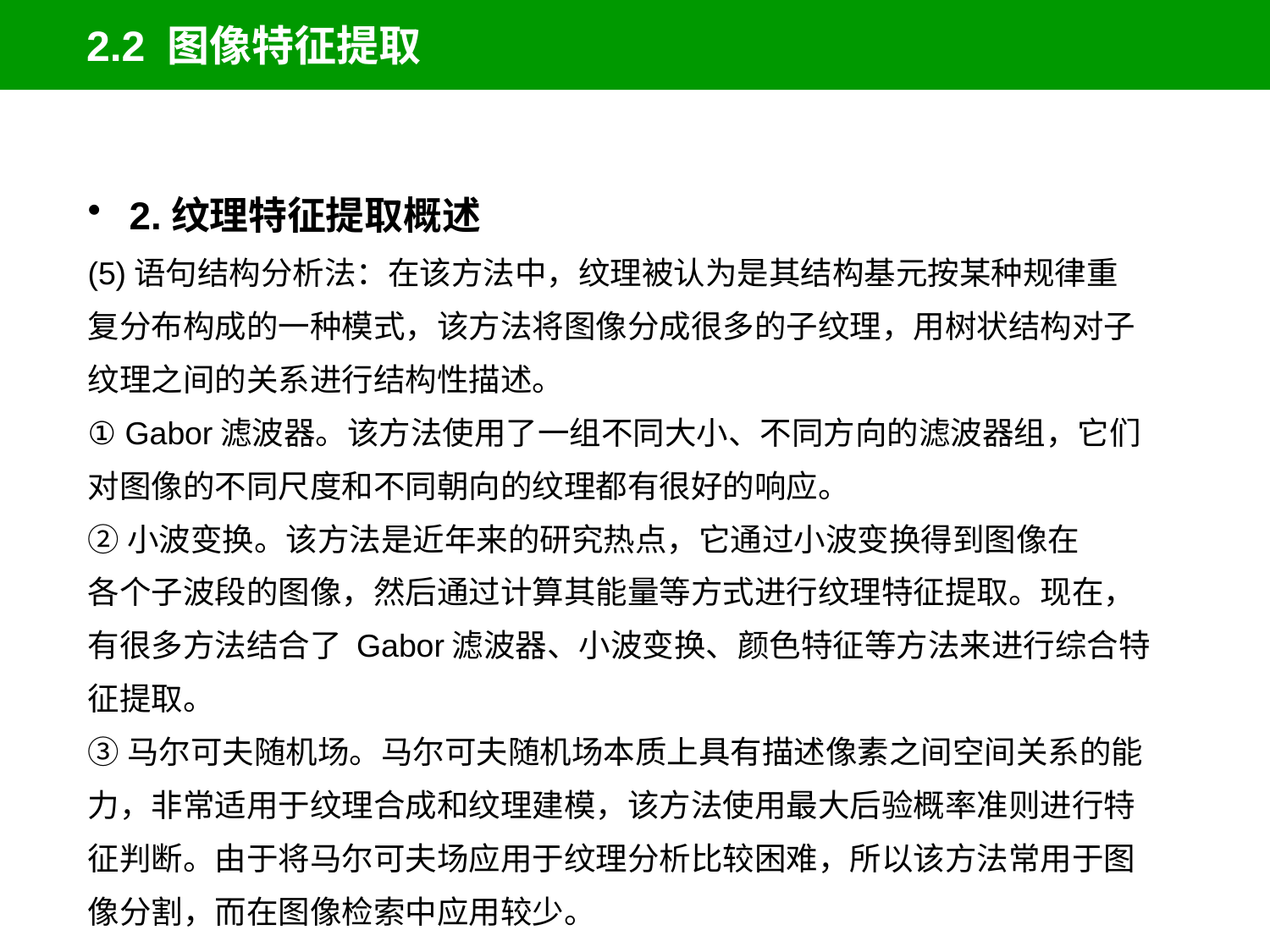

# 2.2 图像特征提取
2.纹理特征提取概述
(5)语句结构分析法：在该方法中，纹理被认为是其结构基元按某种规律重
复分布构成的一种模式，该方法将图像分成很多的子纹理，用树状结构对子纹理之间的关系进行结构性描述。
① Gabor滤波器。该方法使用了一组不同大小、不同方向的滤波器组，它们对图像的不同尺度和不同朝向的纹理都有很好的响应。
②小波变换。该方法是近年来的研究热点，它通过小波变换得到图像在
各个子波段的图像，然后通过计算其能量等方式进行纹理特征提取。现在，有很多方法结合了 Gabor滤波器、小波变换、颜色特征等方法来进行综合特征提取。
③马尔可夫随机场。马尔可夫随机场本质上具有描述像素之间空间关系的能力，非常适用于纹理合成和纹理建模，该方法使用最大后验概率准则进行特征判断。由于将马尔可夫场应用于纹理分析比较困难，所以该方法常用于图像分割，而在图像检索中应用较少。